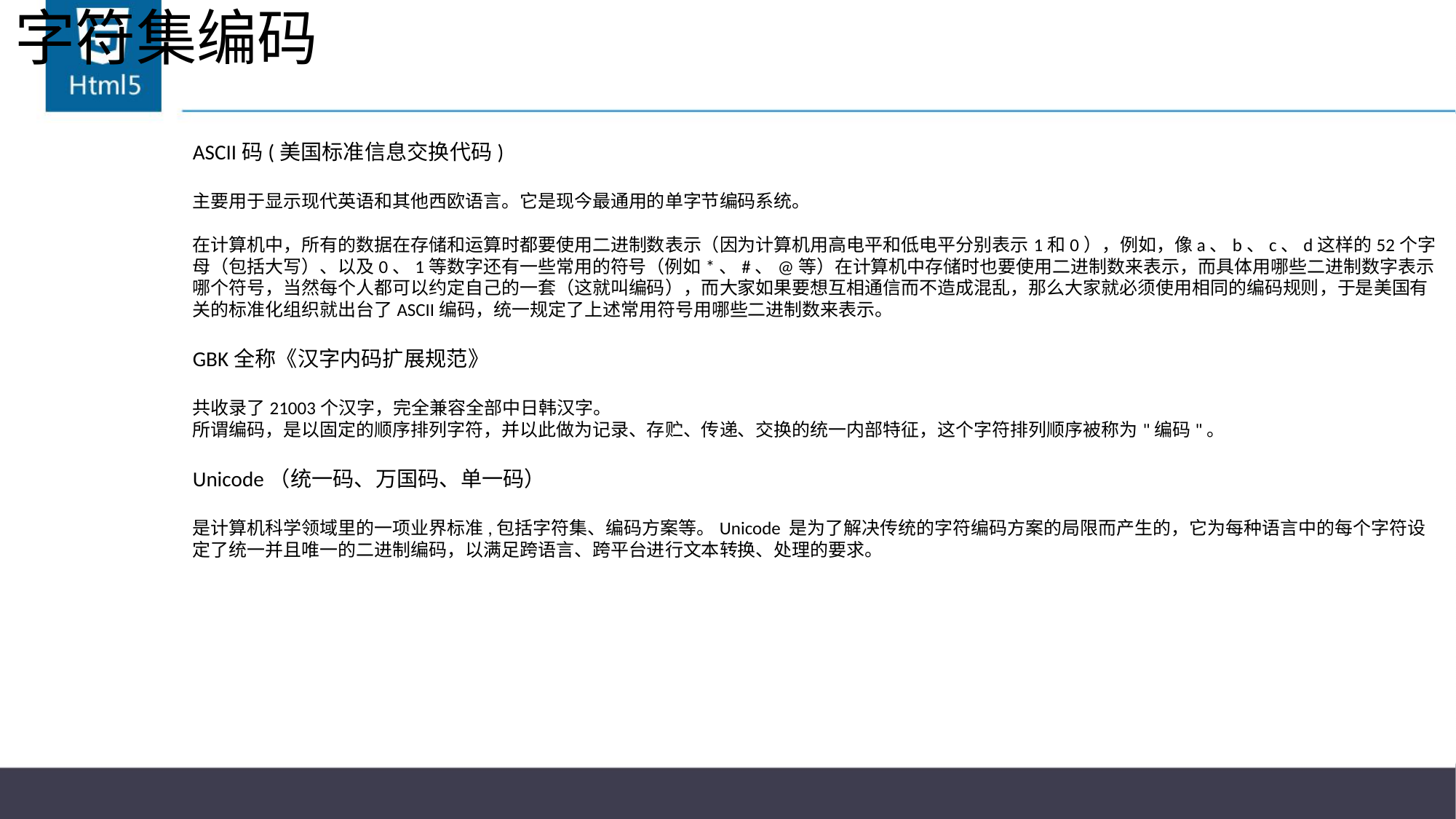

# 字符集编码
ASCII码(美国标准信息交换代码)

主要用于显示现代英语和其他西欧语言。它是现今最通用的单字节编码系统。

在计算机中，所有的数据在存储和运算时都要使用二进制数表示（因为计算机用高电平和低电平分别表示1和0），例如，像a、b、c、d这样的52个字母（包括大写）、以及0、1等数字还有一些常用的符号（例如*、#、@等）在计算机中存储时也要使用二进制数来表示，而具体用哪些二进制数字表示哪个符号，当然每个人都可以约定自己的一套（这就叫编码），而大家如果要想互相通信而不造成混乱，那么大家就必须使用相同的编码规则，于是美国有关的标准化组织就出台了ASCII编码，统一规定了上述常用符号用哪些二进制数来表示。

GBK全称《汉字内码扩展规范》

共收录了21003个汉字，完全兼容全部中日韩汉字。
所谓编码，是以固定的顺序排列字符，并以此做为记录、存贮、传递、交换的统一内部特征，这个字符排列顺序被称为"编码"。

Unicode（统一码、万国码、单一码）

是计算机科学领域里的一项业界标准,包括字符集、编码方案等。Unicode 是为了解决传统的字符编码方案的局限而产生的，它为每种语言中的每个字符设定了统一并且唯一的二进制编码，以满足跨语言、跨平台进行文本转换、处理的要求。